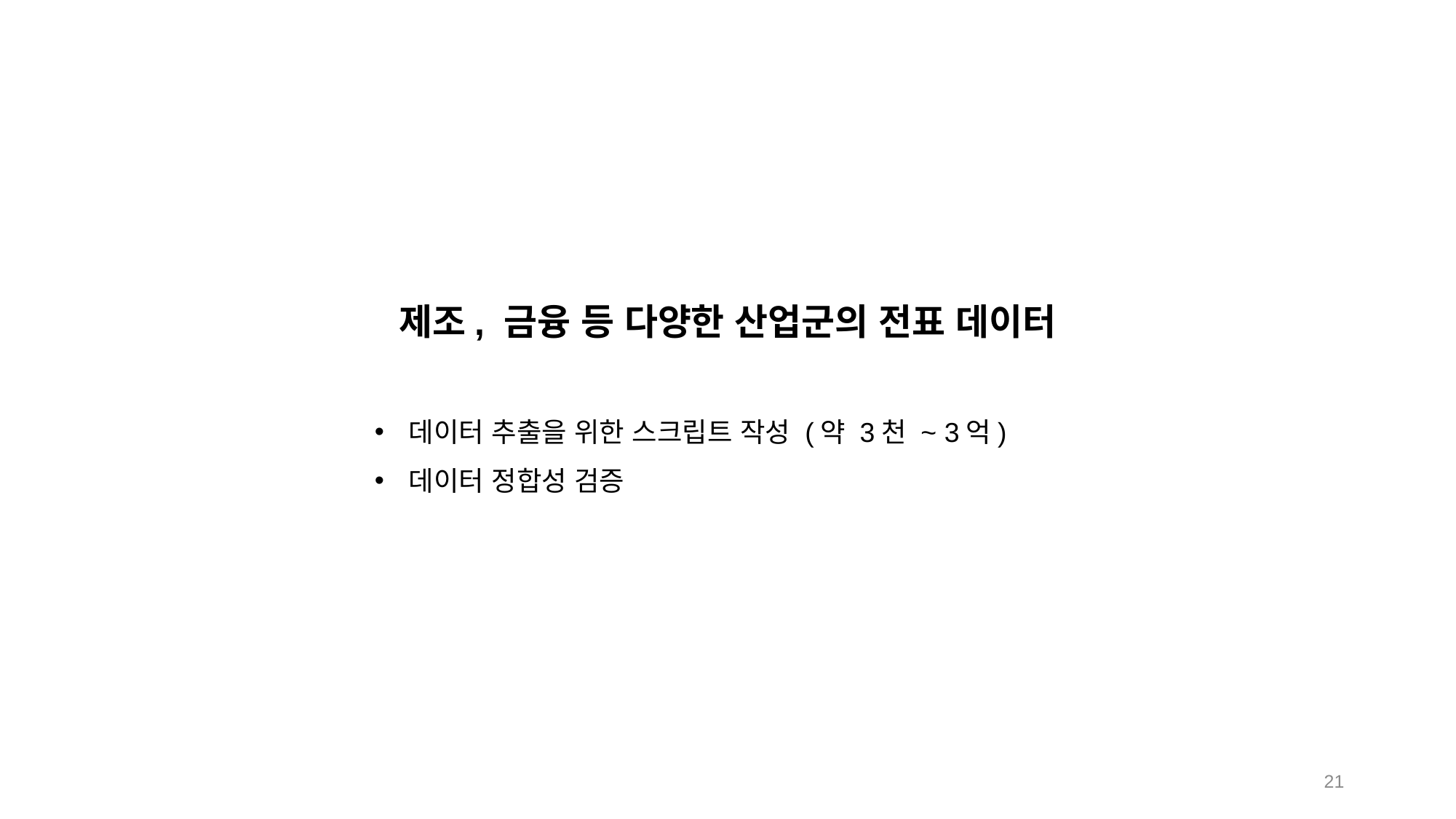

제조, 금융 등 다양한 산업군의 전표 데이터

데이터 추출을 위한 스크립트 작성 (약 3천 ~ 3억)
데이터 정합성 검증
21